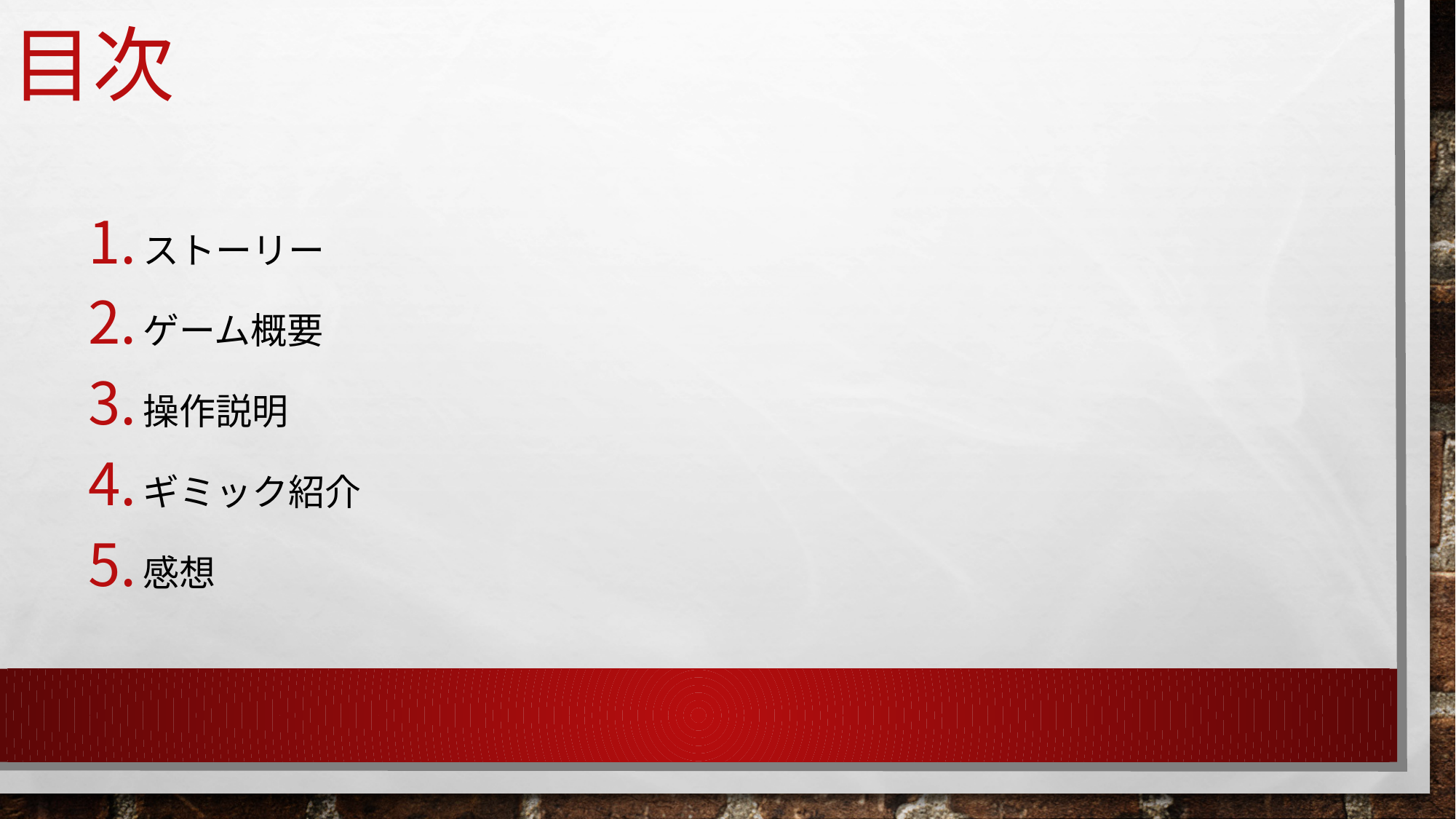

# 目次
ストーリー
ゲーム概要
操作説明
ギミック紹介
感想